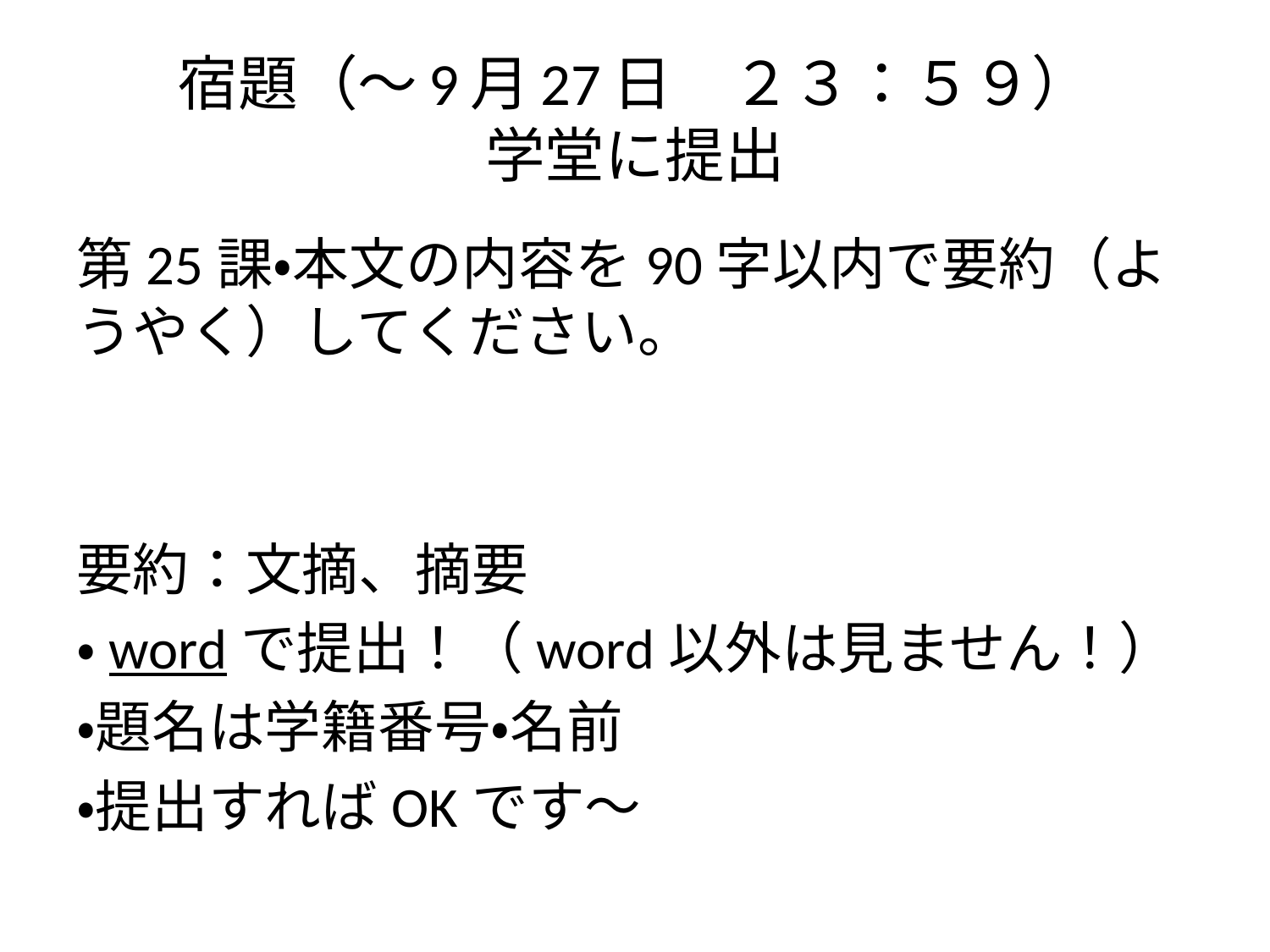

# 宿題（～9月27日　２３：５９） 学堂に提出
第25課・本文の内容を90字以内で要約（ようやく）してください。

要約：文摘、摘要
・wordで提出！（word以外は見ません！）
・題名は学籍番号・名前
・提出すればOKです～